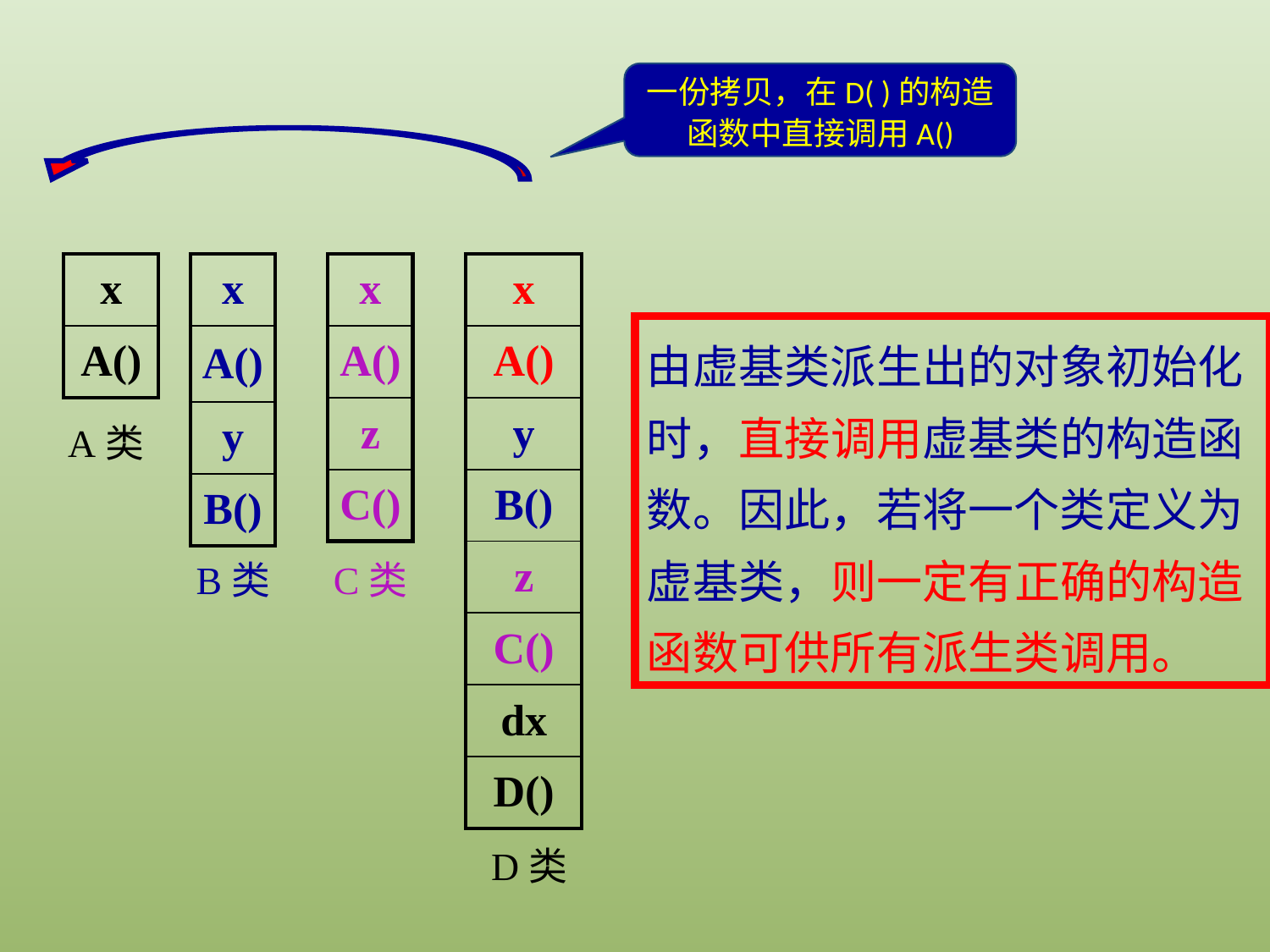

一份拷贝，在D( )的构造函数中直接调用A()

| x |
| --- |
| A() |
| x |
| --- |
| A() |
| y |
| B() |
| x |
| --- |
| A() |
| z |
| C() |
| x |
| --- |
| A() |
| y |
| B() |
| z |
| C() |
| dx |
| D() |
由虚基类派生出的对象初始化时，直接调用虚基类的构造函数。因此，若将一个类定义为虚基类，则一定有正确的构造函数可供所有派生类调用。
A类
B类
C类
D类
760